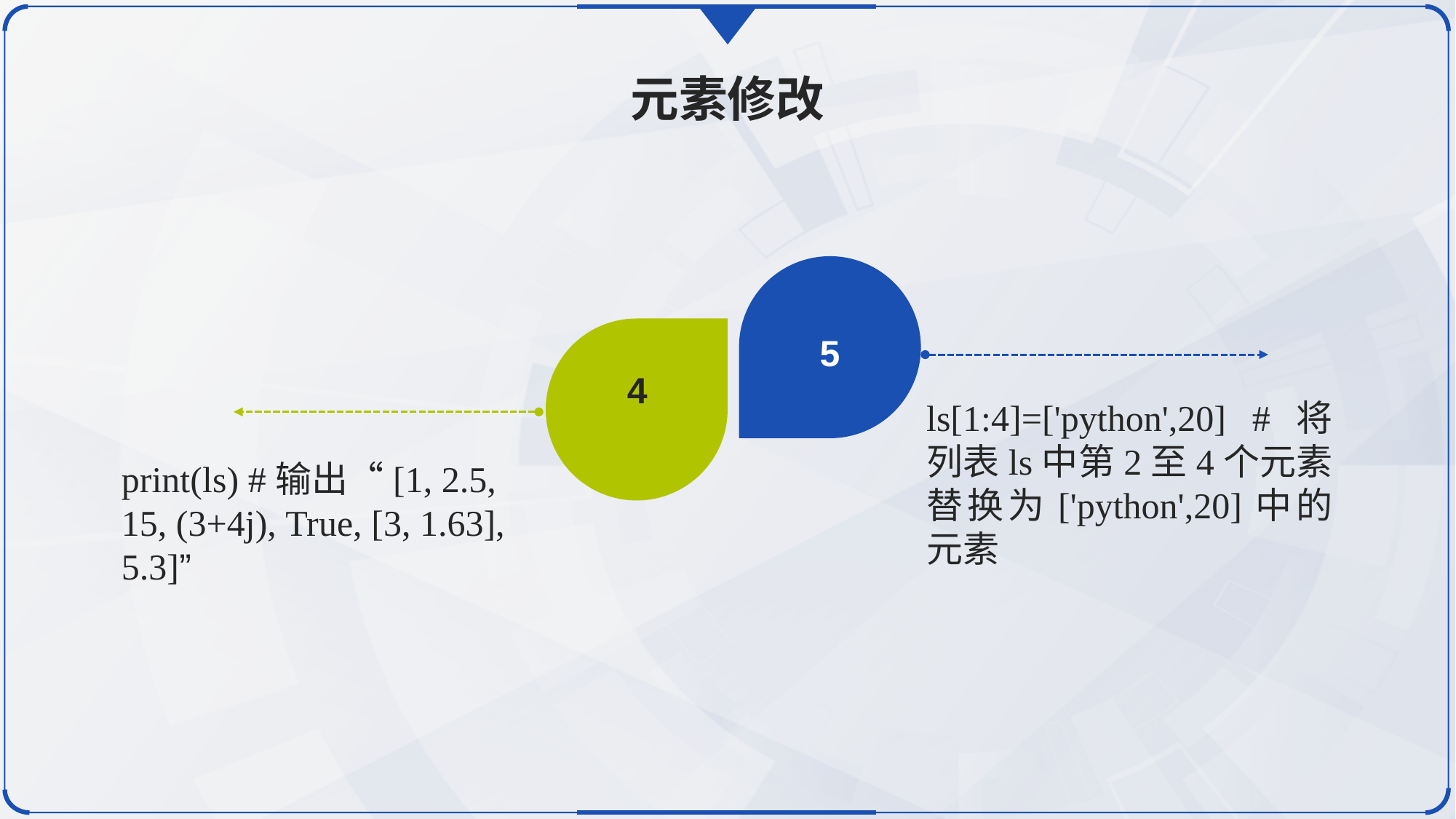

元素修改

5

4
ls[1:4]=['python',20] #将列表ls中第2至4个元素替换为['python',20]中的元素
print(ls) #输出“[1, 2.5, 15, (3+4j), True, [3, 1.63], 5.3]”